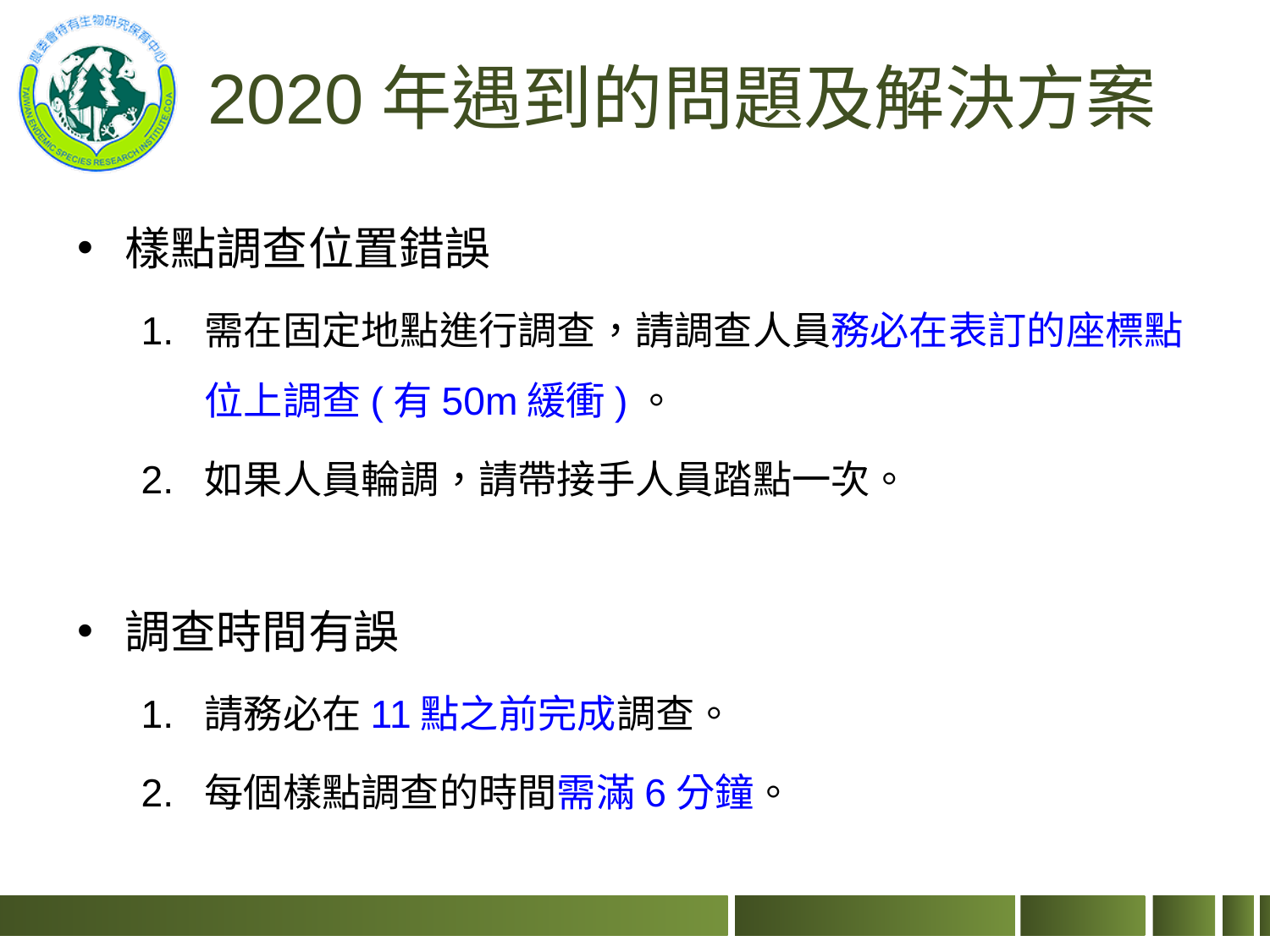

# 2020年遇到的問題及解決方案
樣點調查位置錯誤
需在固定地點進行調查，請調查人員務必在表訂的座標點位上調查(有50m緩衝)。
如果人員輪調，請帶接手人員踏點一次。

調查時間有誤
請務必在11點之前完成調查。
每個樣點調查的時間需滿6分鐘。